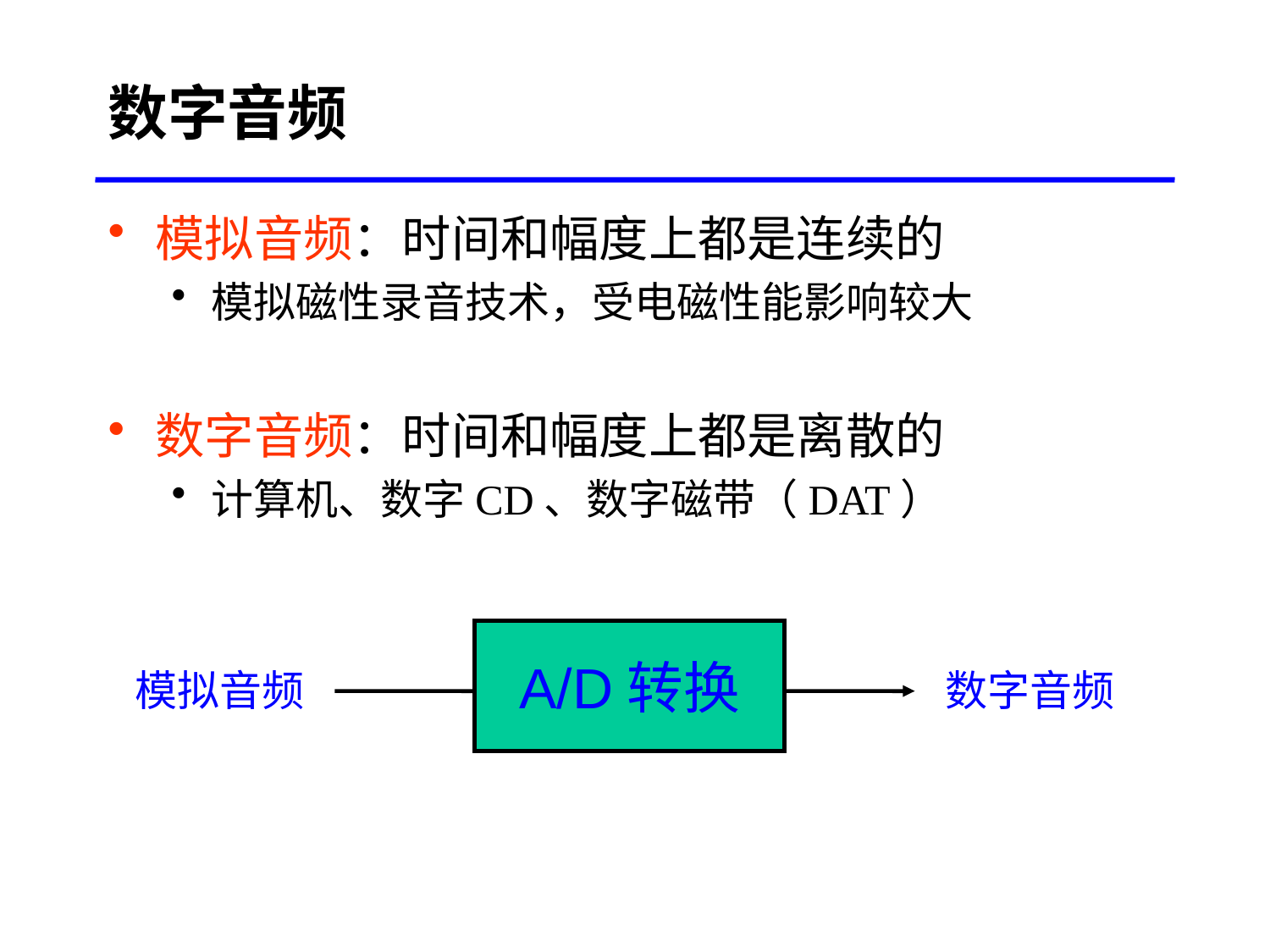

数字音频
模拟音频：时间和幅度上都是连续的
模拟磁性录音技术，受电磁性能影响较大

数字音频：时间和幅度上都是离散的
计算机、数字CD、数字磁带（DAT）
A/D转换
模拟音频
数字音频